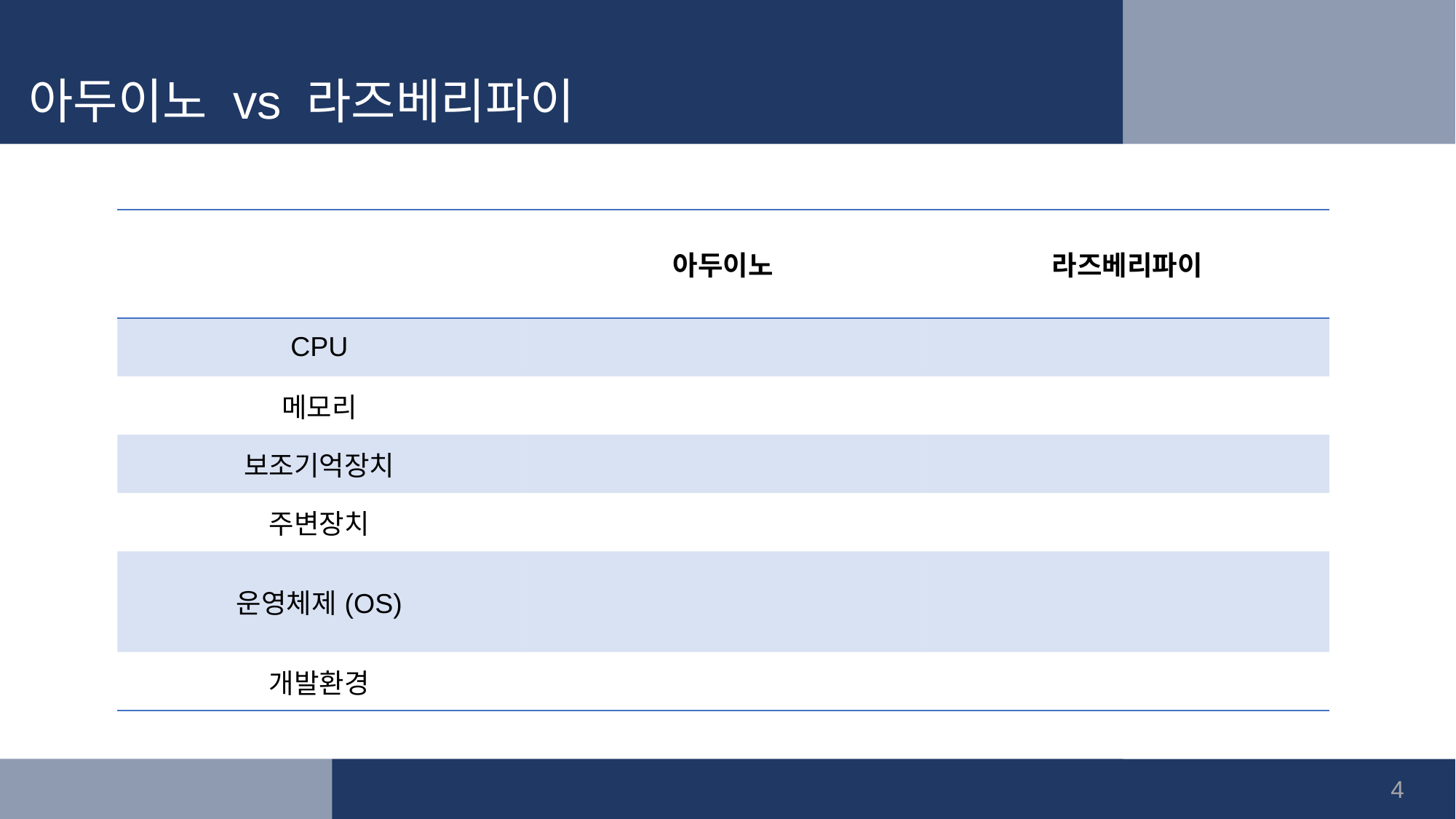

# 아두이노 vs 라즈베리파이
|  | 아두이노 | 라즈베리파이 |
| --- | --- | --- |
| CPU |  |  |
| 메모리 |  |  |
| 보조기억장치 |  |  |
| 주변장치 |  |  |
| 운영체제(OS) |  |  |
| 개발환경 |  |  |
4